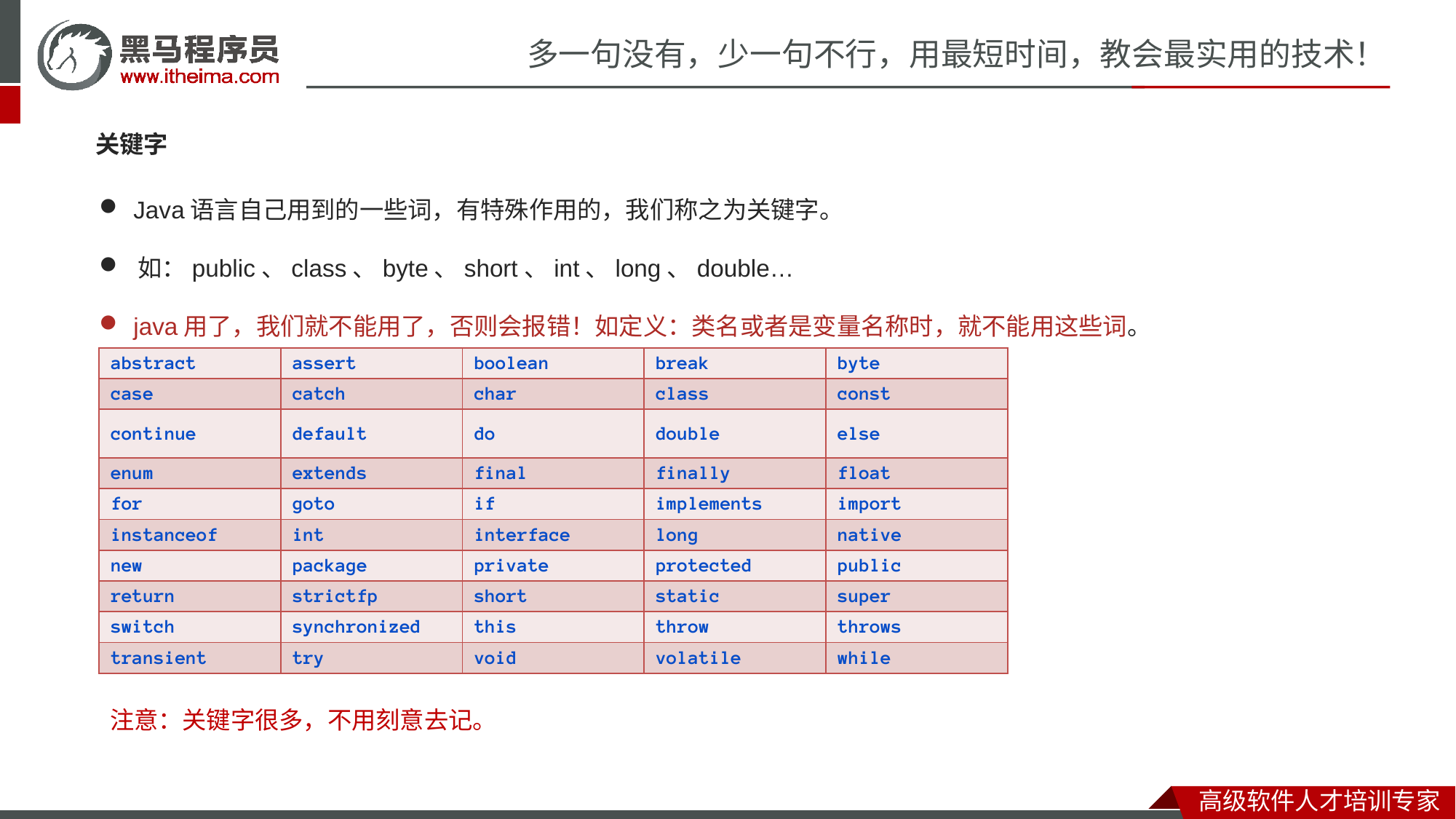

关键字
 Java语言自己用到的一些词，有特殊作用的，我们称之为关键字。
 如：public、class、byte、short、int、long、double…
 java用了，我们就不能用了，否则会报错！如定义：类名或者是变量名称时，就不能用这些词。
| abstract | assert | boolean | break | byte |
| --- | --- | --- | --- | --- |
| case | catch | char | class | const |
| continue | default | do | double | else |
| enum | extends | final | finally | float |
| for | goto | if | implements | import |
| instanceof | int | interface | long | native |
| new | package | private | protected | public |
| return | strictfp | short | static | super |
| switch | synchronized | this | throw | throws |
| transient | try | void | volatile | while |
注意：关键字很多，不用刻意去记。